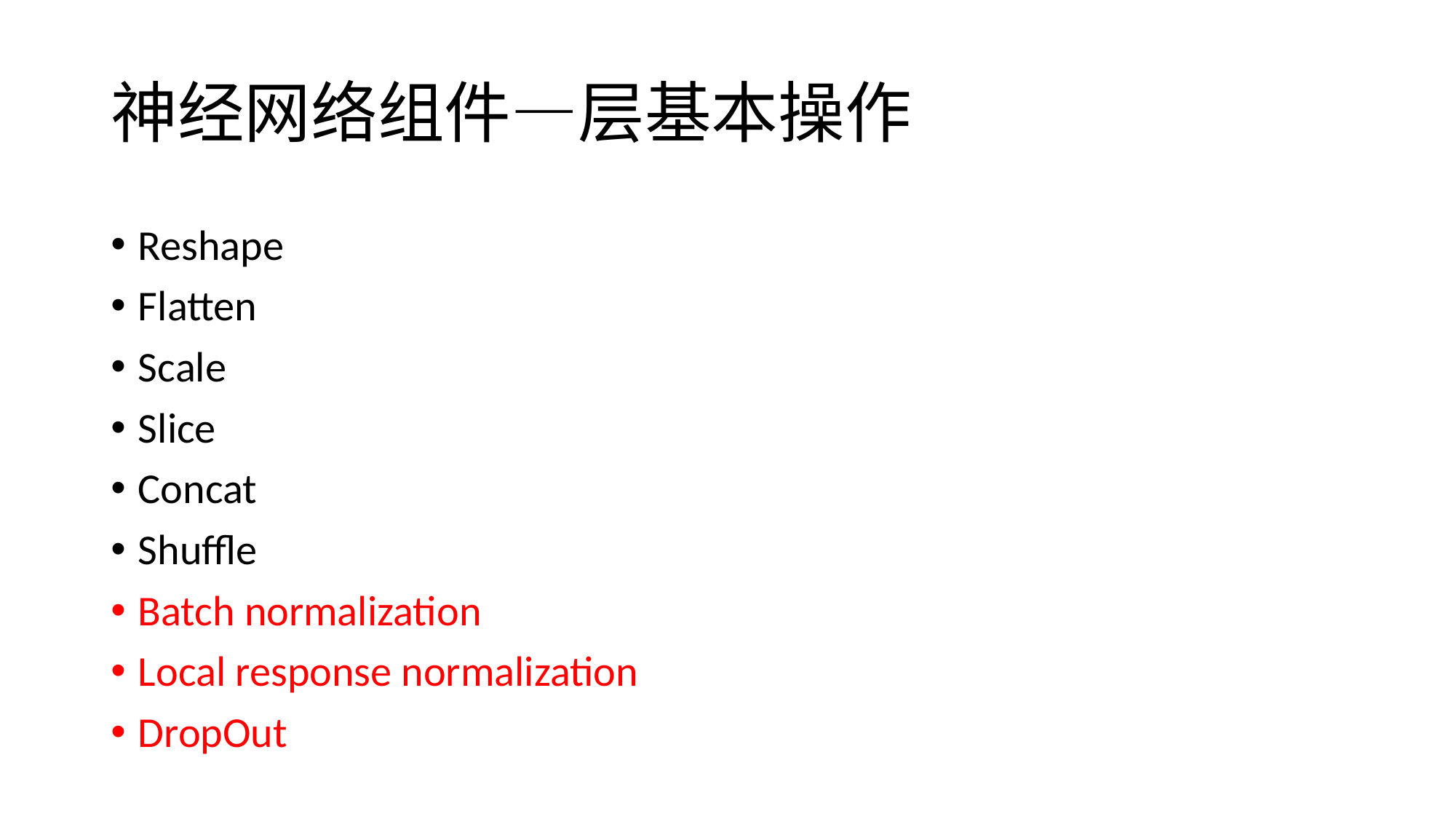

# 神经网络组件—层基本操作
Reshape
Flatten
Scale
Slice
Concat
Shuffle
Batch normalization
Local response normalization
DropOut